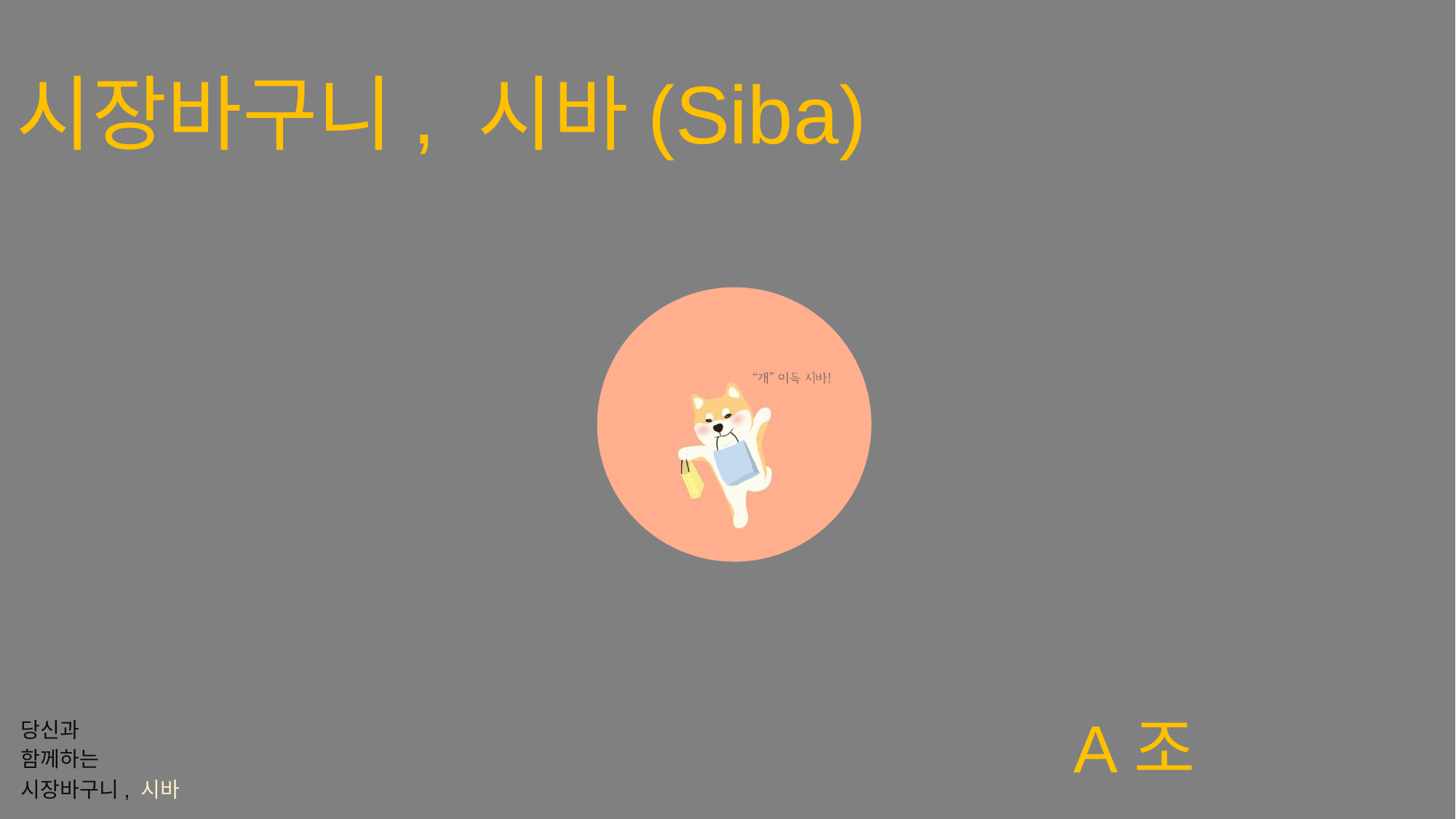

시장바구니, 시바(Siba)

A조
당신과
함께하는
시장바구니, 시바